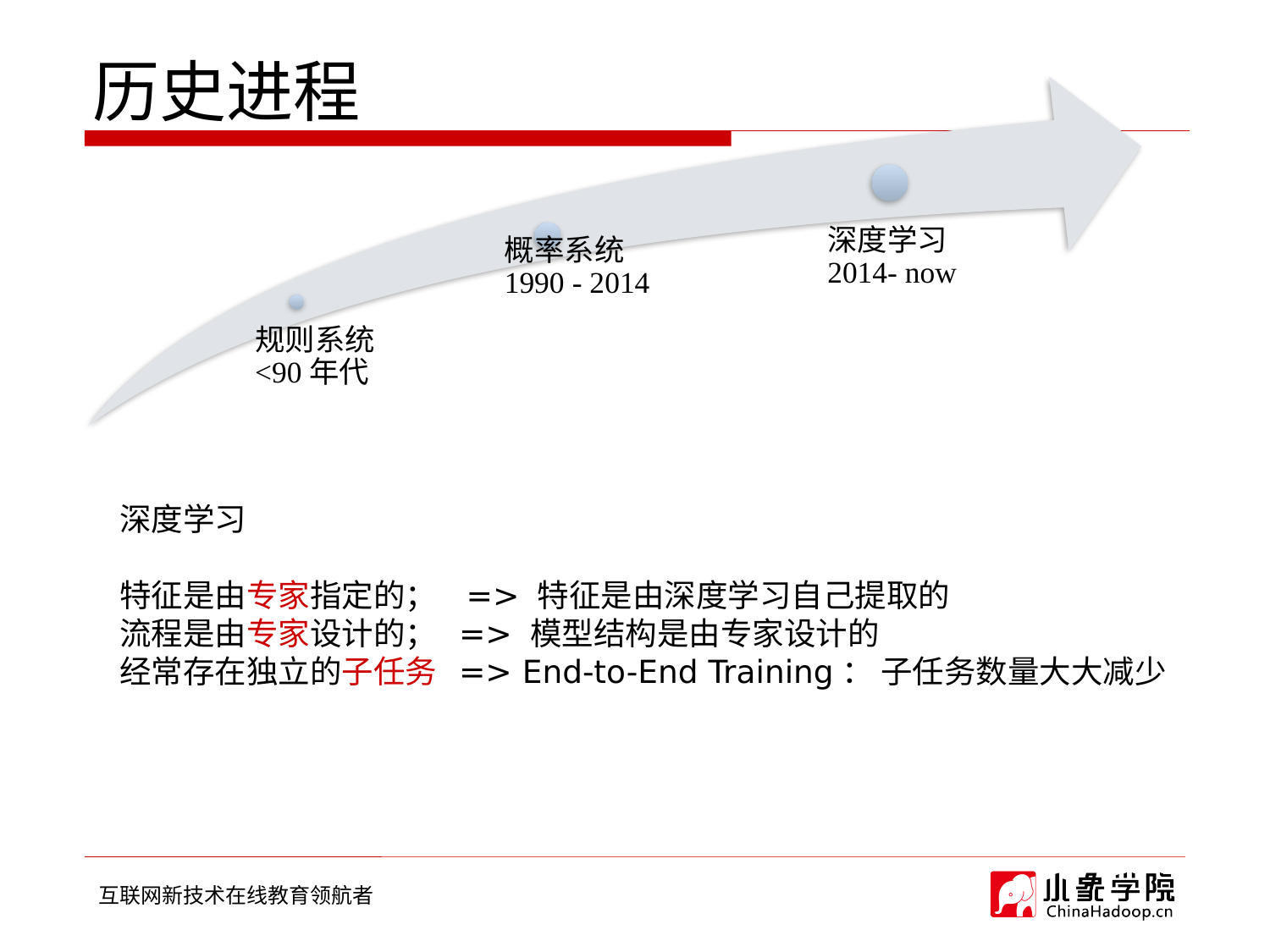

# 历史进程
规则系统
<90年代
概率系统 1990 - 2014
深度学习 2014- now
         深度学习

         特征是由专家指定的；   => 特征是由深度学习自己提取的
         流程是由专家设计的；  => 模型结构是由专家设计的
         经常存在独立的子任务  => End-to-End Training： 子任务数量大大减少